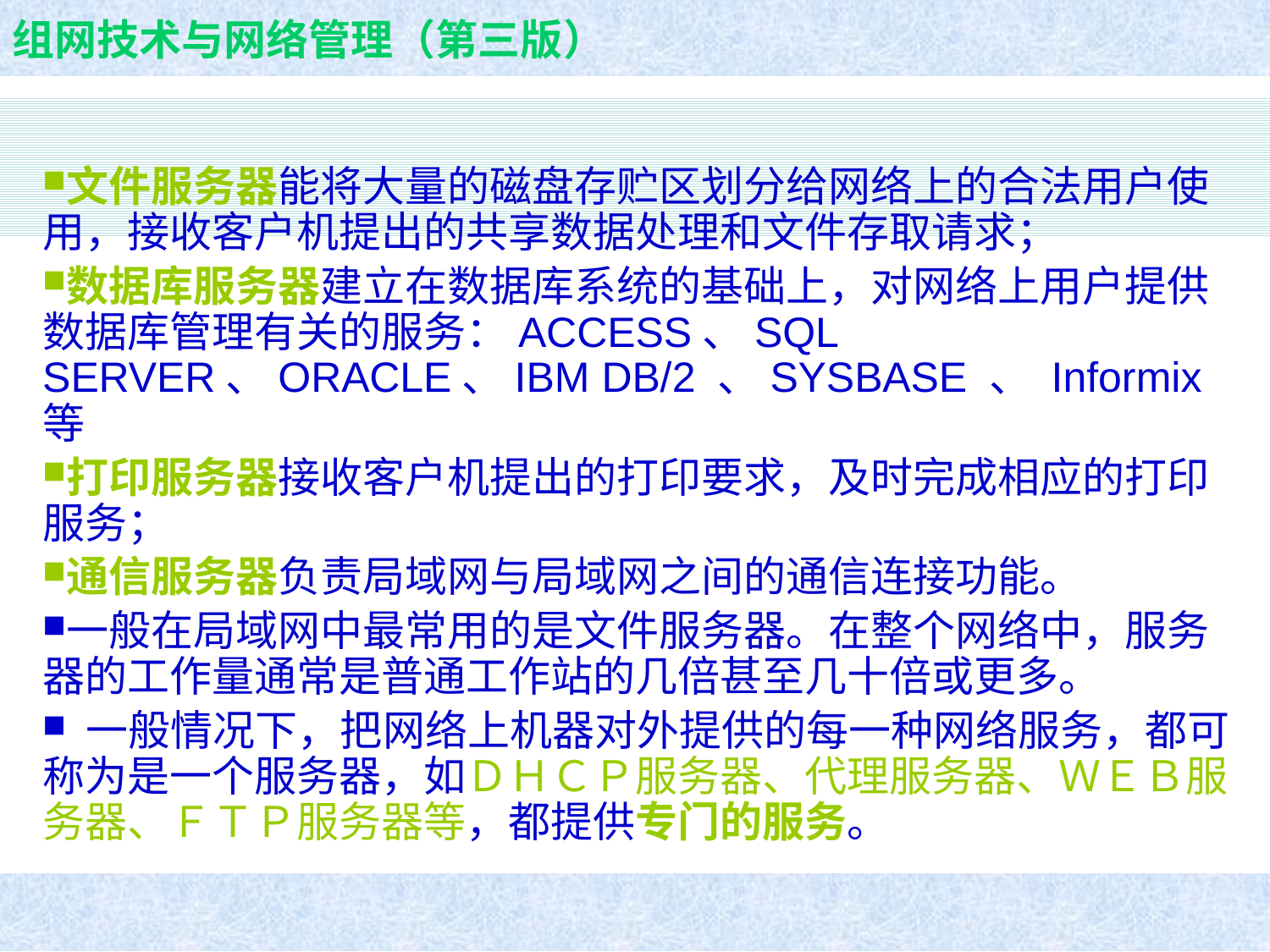

文件服务器能将大量的磁盘存贮区划分给网络上的合法用户使用，接收客户机提出的共享数据处理和文件存取请求；
数据库服务器建立在数据库系统的基础上，对网络上用户提供数据库管理有关的服务：ACCESS、SQL SERVER、ORACLE、IBM DB/2 、SYSBASE 、 Informix等
打印服务器接收客户机提出的打印要求，及时完成相应的打印服务；
通信服务器负责局域网与局域网之间的通信连接功能。
一般在局域网中最常用的是文件服务器。在整个网络中，服务器的工作量通常是普通工作站的几倍甚至几十倍或更多。
 一般情况下，把网络上机器对外提供的每一种网络服务，都可称为是一个服务器，如ＤＨＣＰ服务器、代理服务器、ＷＥＢ服务器、ＦＴＰ服务器等，都提供专门的服务。